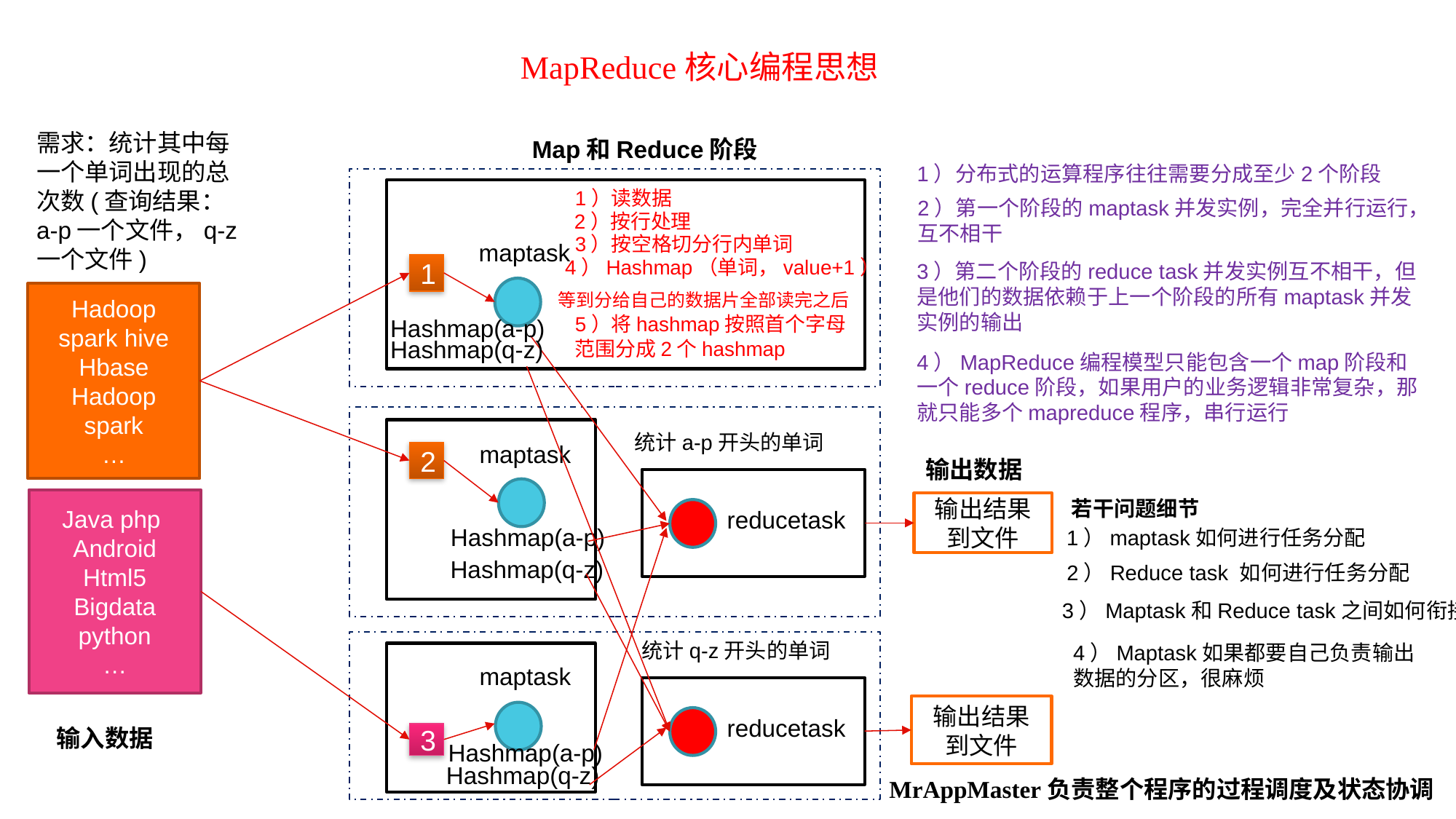

MapReduce核心编程思想
需求：统计其中每一个单词出现的总次数(查询结果：a-p一个文件，q-z一个文件)
Map和Reduce阶段
1）分布式的运算程序往往需要分成至少2个阶段

1）读数据
2）第一个阶段的maptask并发实例，完全并行运行，互不相干
2）按行处理
3）按空格切分行内单词
maptask
4）Hashmap（单词，value+1）
3）第二个阶段的reduce task并发实例互不相干，但是他们的数据依赖于上一个阶段的所有maptask并发实例的输出
1

Hadoop spark hive
Hbase
Hadoop
spark
…
等到分给自己的数据片全部读完之后
5）将hashmap按照首个字母范围分成2个hashmap
Hashmap(a-p)
Hashmap(q-z)
4）MapReduce编程模型只能包含一个map阶段和一个reduce阶段，如果用户的业务逻辑非常复杂，那就只能多个mapreduce程序，串行运行

统计a-p开头的单词
maptask
2
输出数据

Java php
Android
Html5
Bigdata
python
…
若干问题细节
输出结果到文件

reducetask
Hashmap(a-p)
1）maptask如何进行任务分配
Hashmap(q-z)
2）Reduce task 如何进行任务分配
3）Maptask和Reduce task之间如何衔接
统计q-z开头的单词

4）Maptask如果都要自己负责输出数据的分区，很麻烦

maptask

输出结果到文件

reducetask

输入数据
3
Hashmap(a-p)
Hashmap(q-z)
MrAppMaster负责整个程序的过程调度及状态协调